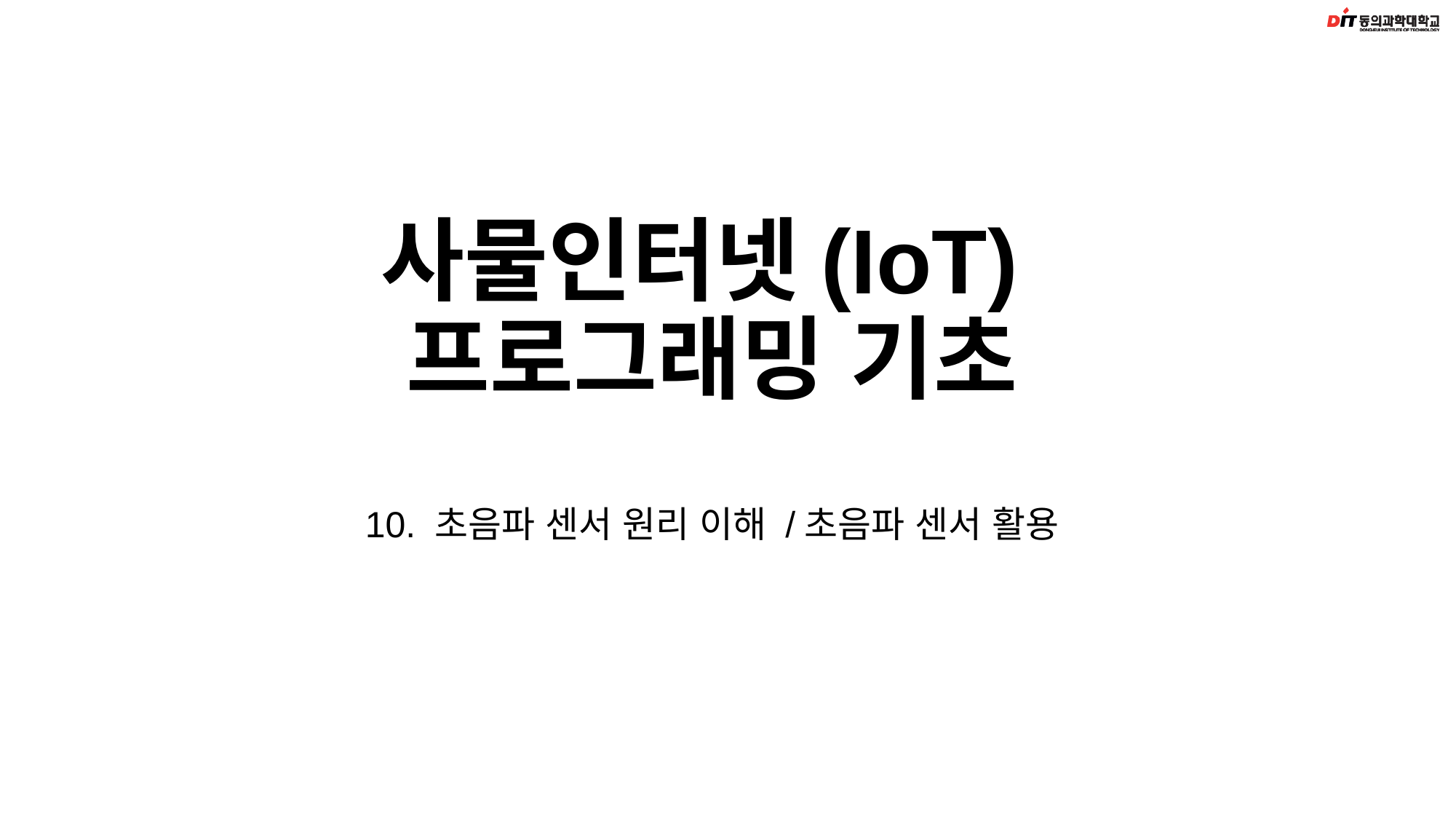

# 사물인터넷(IoT) 프로그래밍 기초
10. 초음파 센서 원리 이해 /초음파 센서 활용